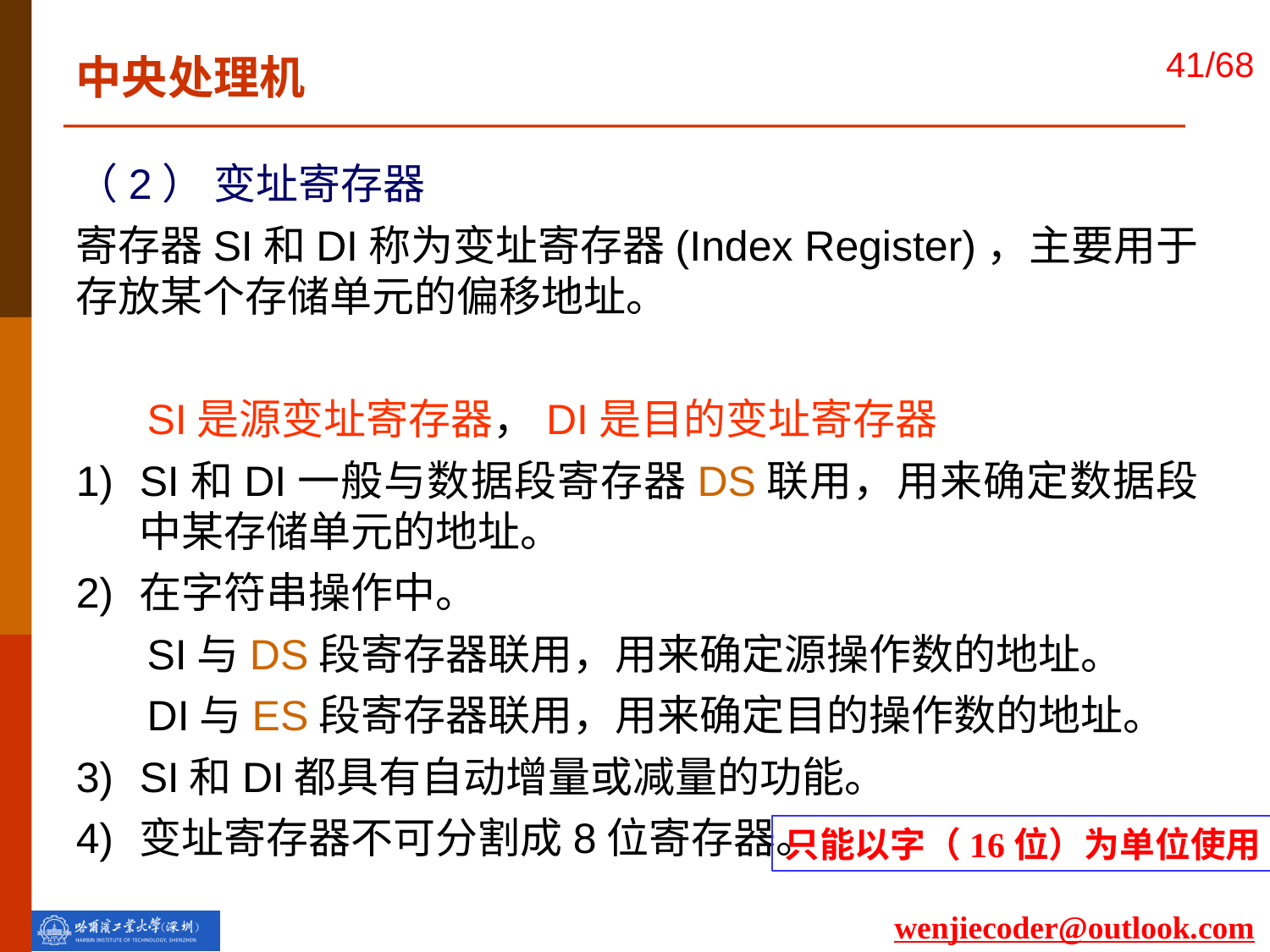

中央处理机
（2） 变址寄存器
寄存器SI和DI称为变址寄存器(Index Register)，主要用于存放某个存储单元的偏移地址。

      SI是源变址寄存器，DI是目的变址寄存器
SI和DI一般与数据段寄存器DS联用，用来确定数据段中某存储单元的地址。
在字符串操作中。
      SI与DS段寄存器联用，用来确定源操作数的地址。
      DI与ES段寄存器联用，用来确定目的操作数的地址。
SI和DI都具有自动增量或减量的功能。
变址寄存器不可分割成8位寄存器。

只能以字（16位）为单位使用